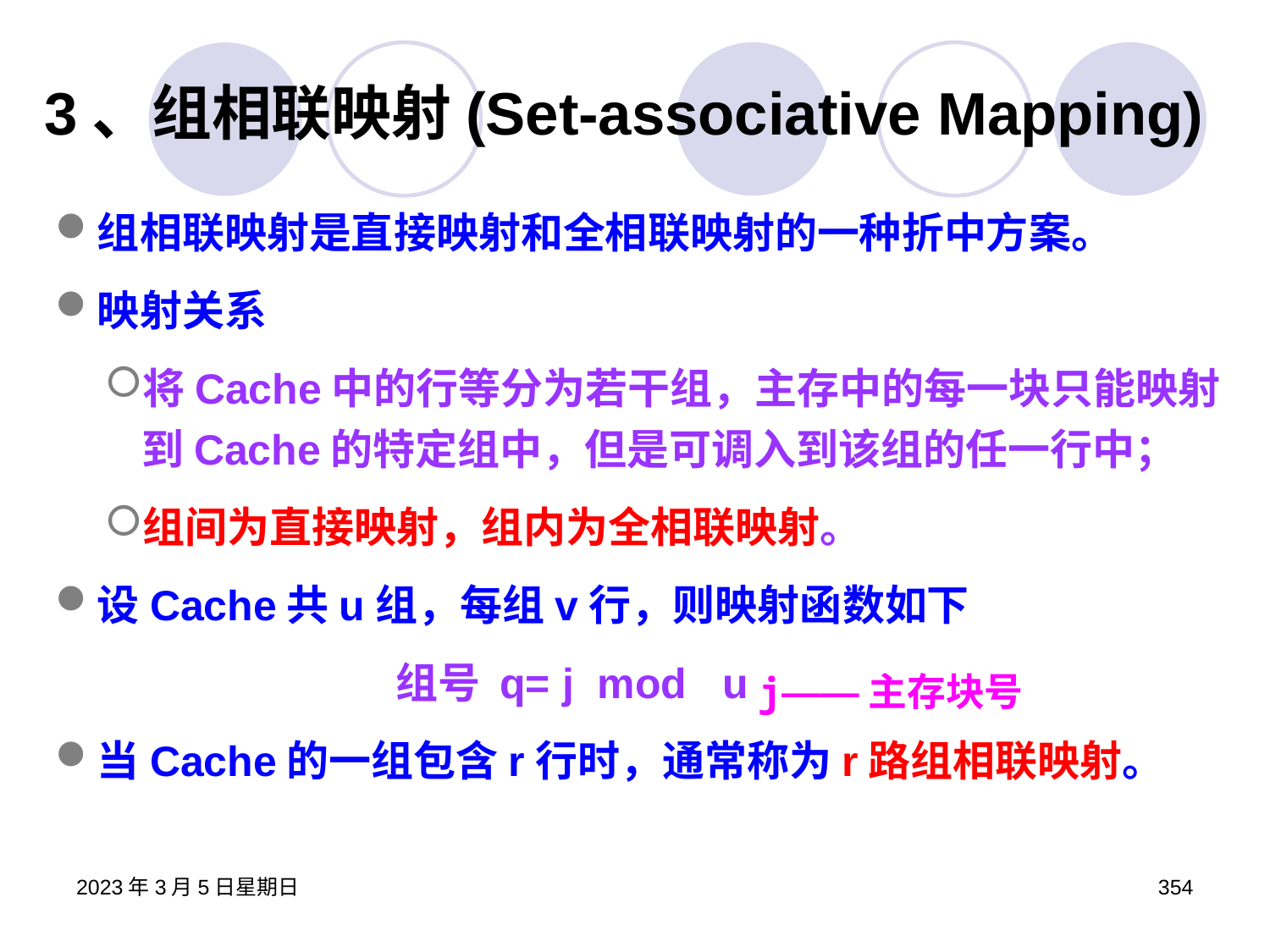

# 3、组相联映射(Set-associative Mapping)
组相联映射是直接映射和全相联映射的一种折中方案。
映射关系
将Cache中的行等分为若干组，主存中的每一块只能映射到Cache的特定组中，但是可调入到该组的任一行中；
组间为直接映射，组内为全相联映射。
设Cache共u组，每组v行，则映射函数如下
			组号 q= j  mod   u
当Cache的一组包含r行时，通常称为r路组相联映射。
j——主存块号
2023年3月5日星期日
354